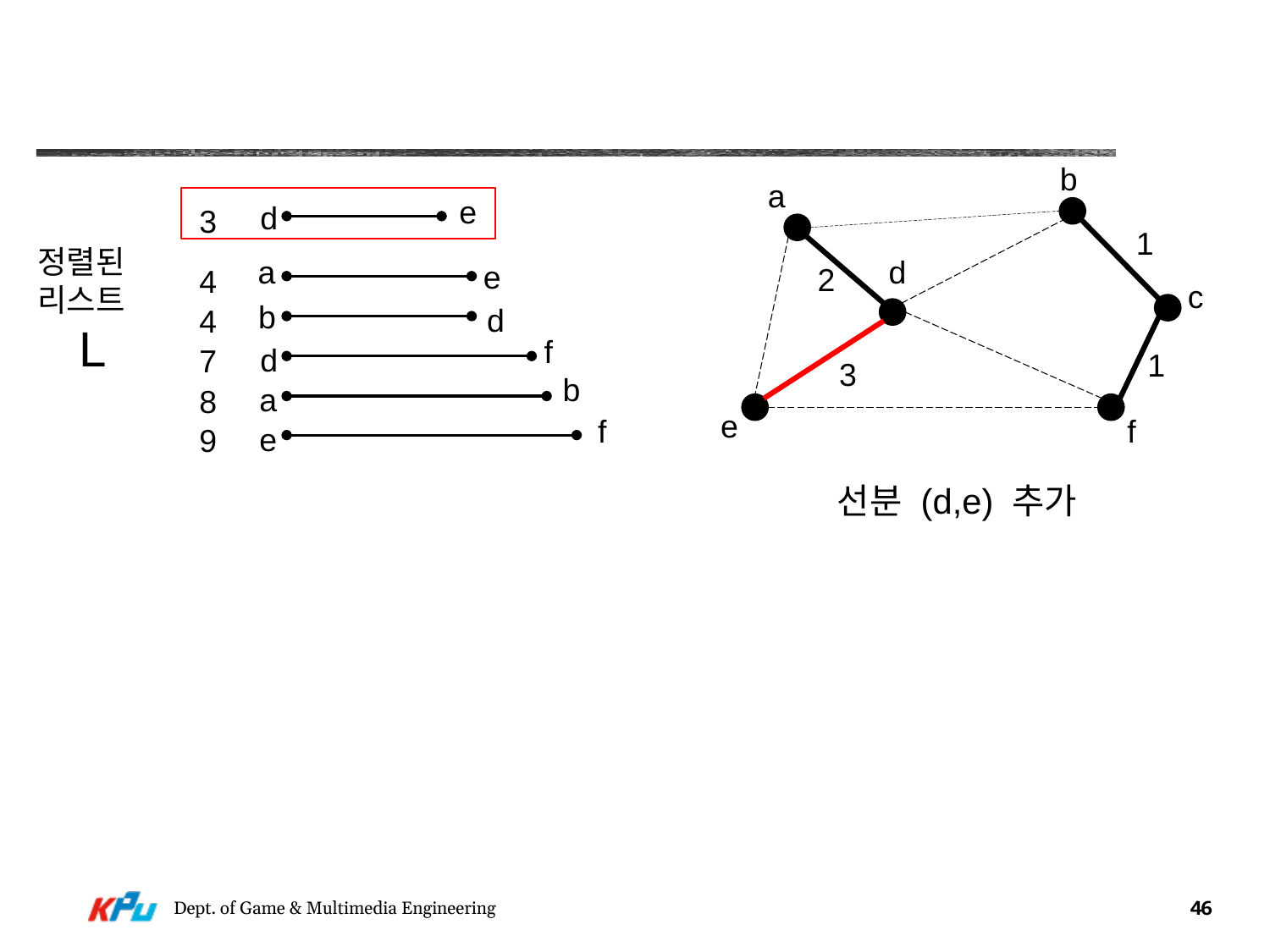

#
b
a

e

d
3

1
정렬된 리스트
L
d
a
e
2
4
c
b
d
4

f
d
7
1
3
b
a
8

e
f
f
e
9
선분 (d,e) 추가
Dept. of Game & Multimedia Engineering
46